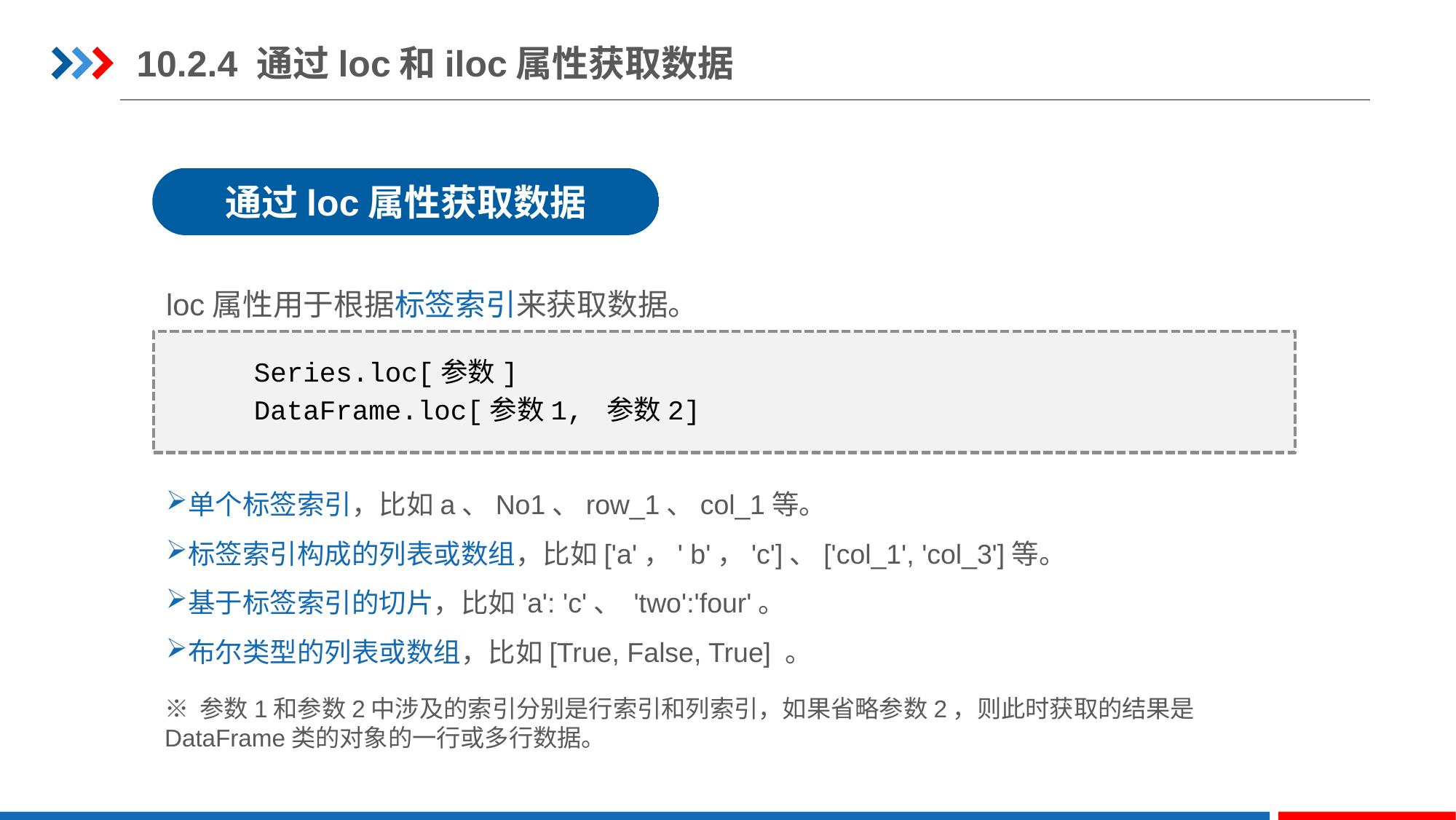

10.2.4 通过loc和iloc属性获取数据
通过loc属性获取数据
loc属性用于根据标签索引来获取数据。

Series.loc[参数]
DataFrame.loc[参数1, 参数2]
单个标签索引，比如a、No1、row_1、col_1等。
标签索引构成的列表或数组，比如['a'，' b'，'c']、['col_1', 'col_3']等。
基于标签索引的切片，比如'a': 'c'、 'two':'four'。
布尔类型的列表或数组，比如[True, False, True] 。
※ 参数1和参数2中涉及的索引分别是行索引和列索引，如果省略参数2，则此时获取的结果是DataFrame类的对象的一行或多行数据。